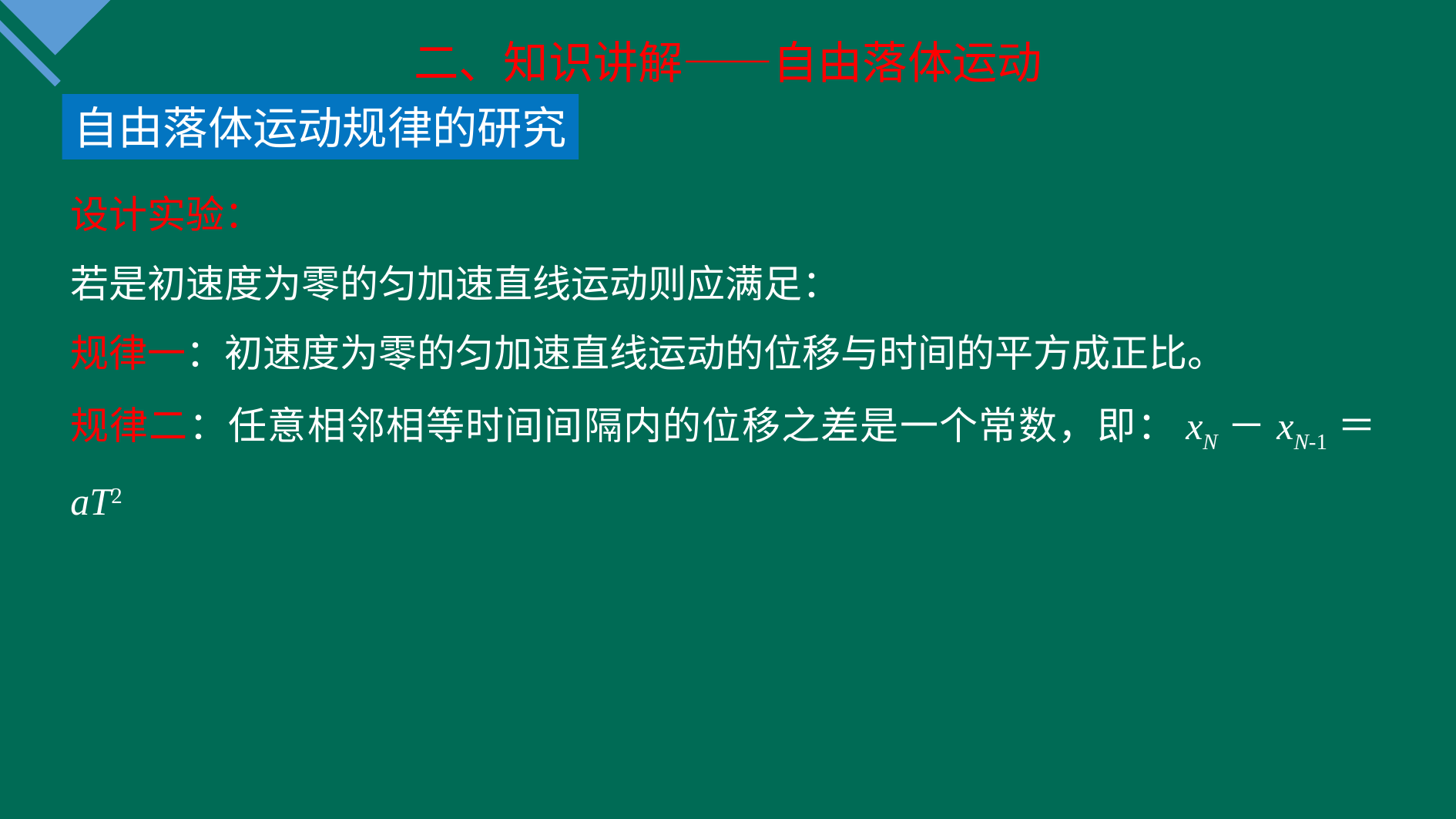

二、知识讲解——自由落体运动
自由落体运动规律的研究
设计实验：
若是初速度为零的匀加速直线运动则应满足：
规律一：初速度为零的匀加速直线运动的位移与时间的平方成正比。
规律二：任意相邻相等时间间隔内的位移之差是一个常数，即：xN－xN-1＝aT2